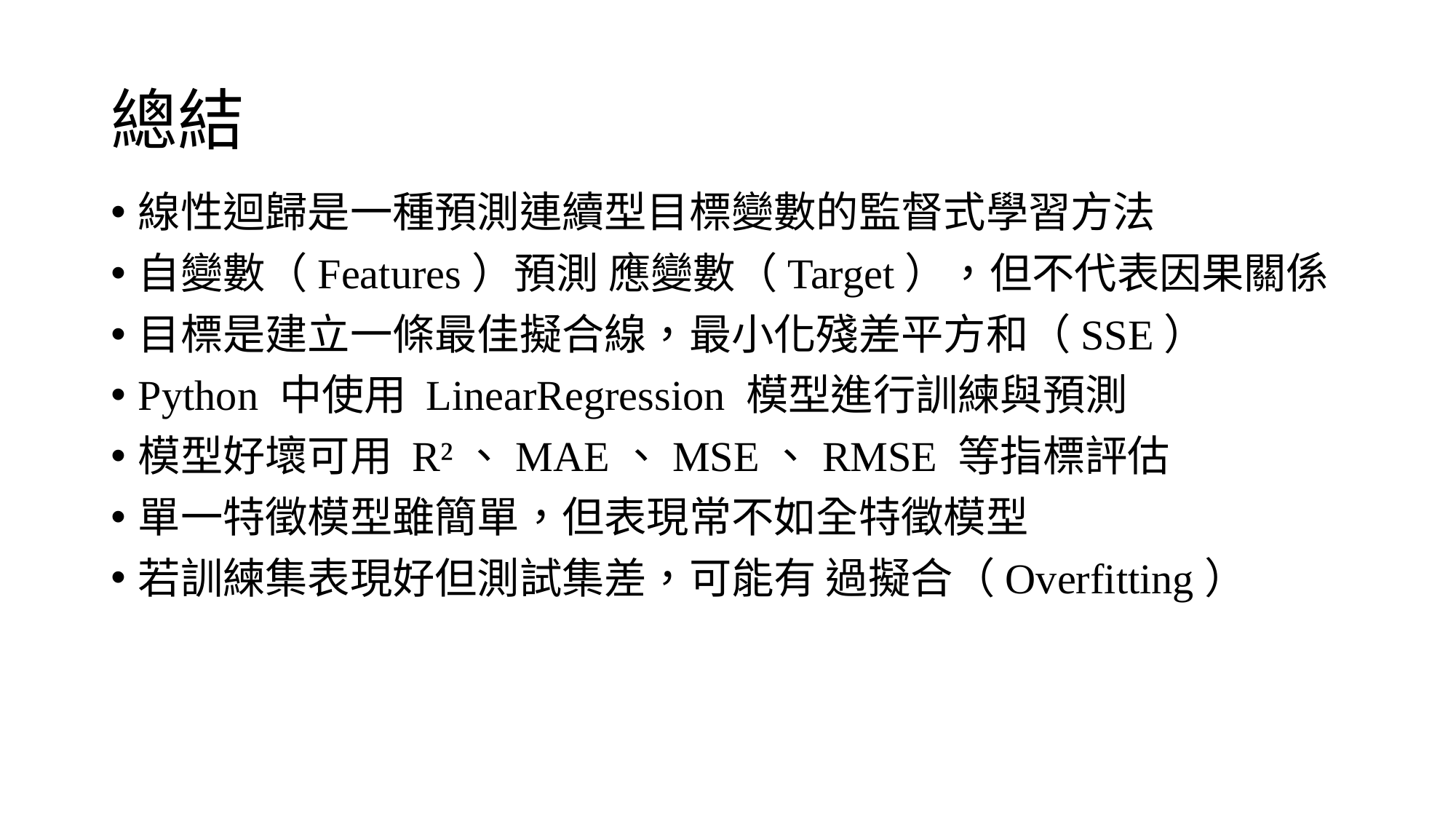

# 總結
線性迴歸是一種預測連續型目標變數的監督式學習方法
自變數（Features）預測 應變數（Target），但不代表因果關係
目標是建立一條最佳擬合線，最小化殘差平方和（SSE）
Python 中使用 LinearRegression 模型進行訓練與預測
模型好壞可用 R²、MAE、MSE、RMSE 等指標評估
單一特徵模型雖簡單，但表現常不如全特徵模型
若訓練集表現好但測試集差，可能有 過擬合（Overfitting）